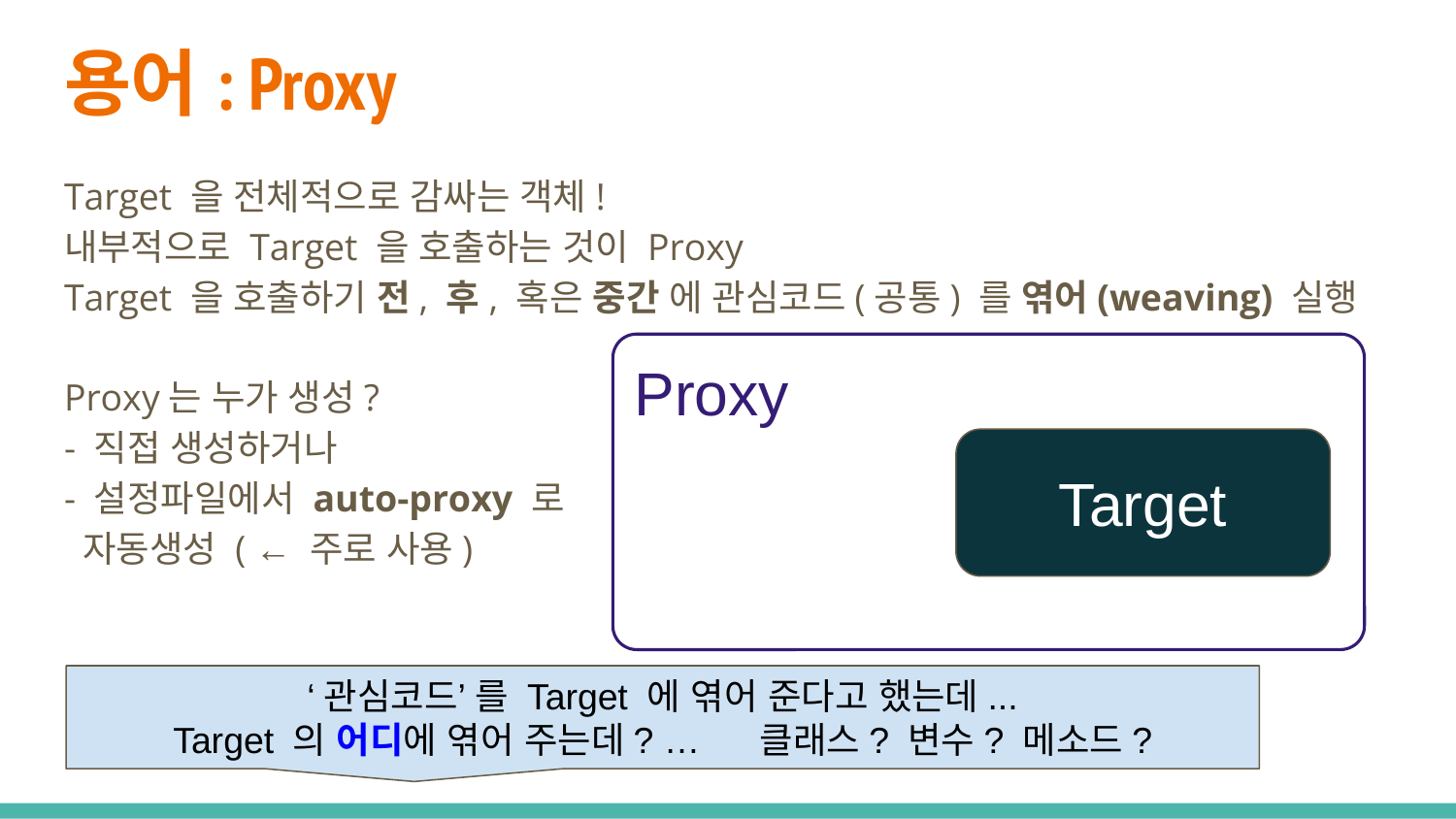

# 용어: Proxy
Target 을 전체적으로 감싸는 객체!
내부적으로 Target 을 호출하는 것이 Proxy
Target 을 호출하기 전, 후, 혹은 중간 에 관심코드(공통) 를 엮어(weaving) 실행
Proxy는 누가 생성?
- 직접 생성하거나
- 설정파일에서 auto-proxy 로
  자동생성 ( ← 주로 사용)
Proxy
Target
‘관심코드’ 를 Target 에 엮어 준다고 했는데...
Target 의 어디에 엮어 주는데? …     클래스? 변수? 메소드?